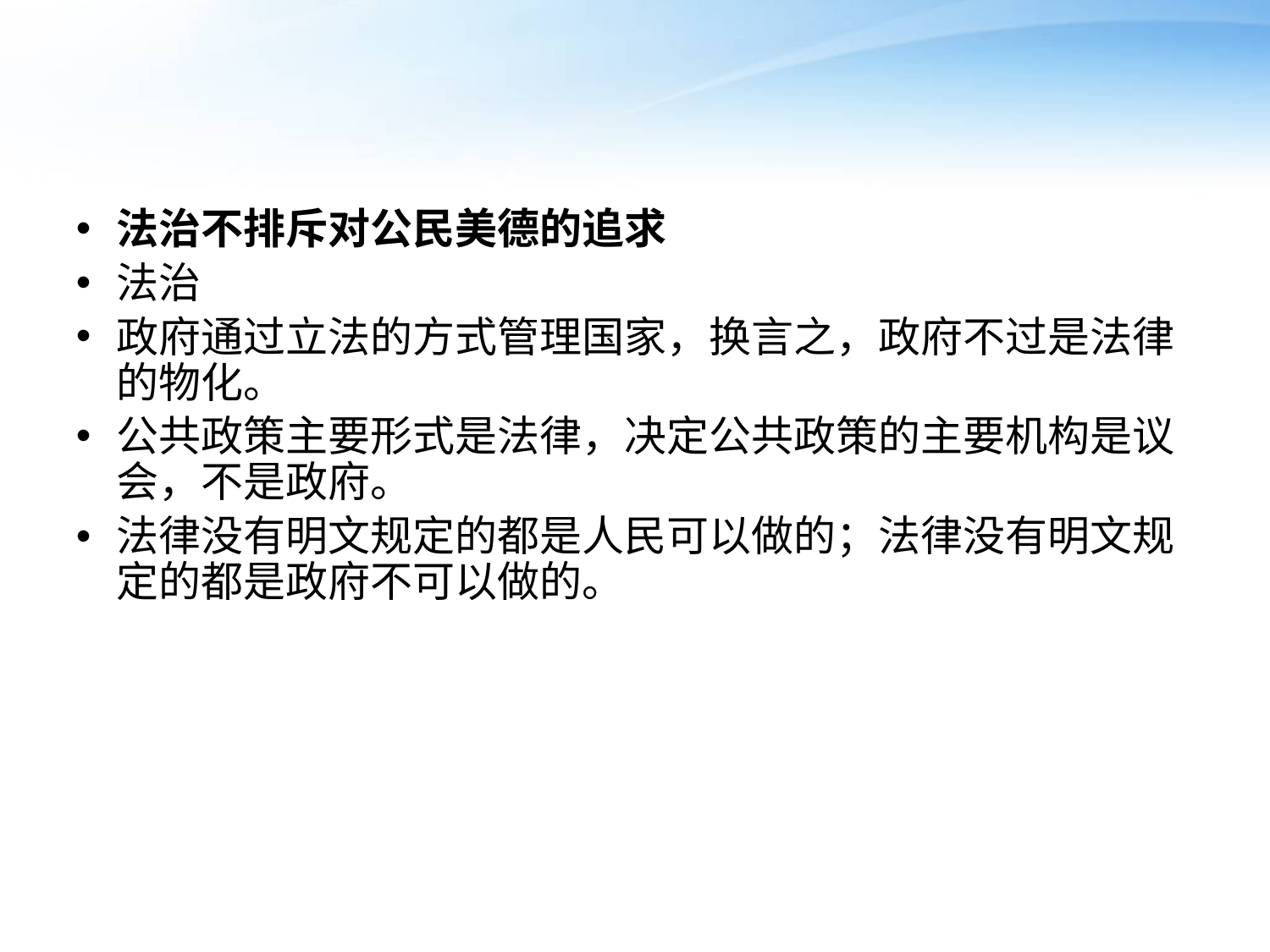

#
法治不排斥对公民美德的追求
法治
政府通过立法的方式管理国家，换言之，政府不过是法律的物化。
公共政策主要形式是法律，决定公共政策的主要机构是议会，不是政府。
法律没有明文规定的都是人民可以做的；法律没有明文规定的都是政府不可以做的。